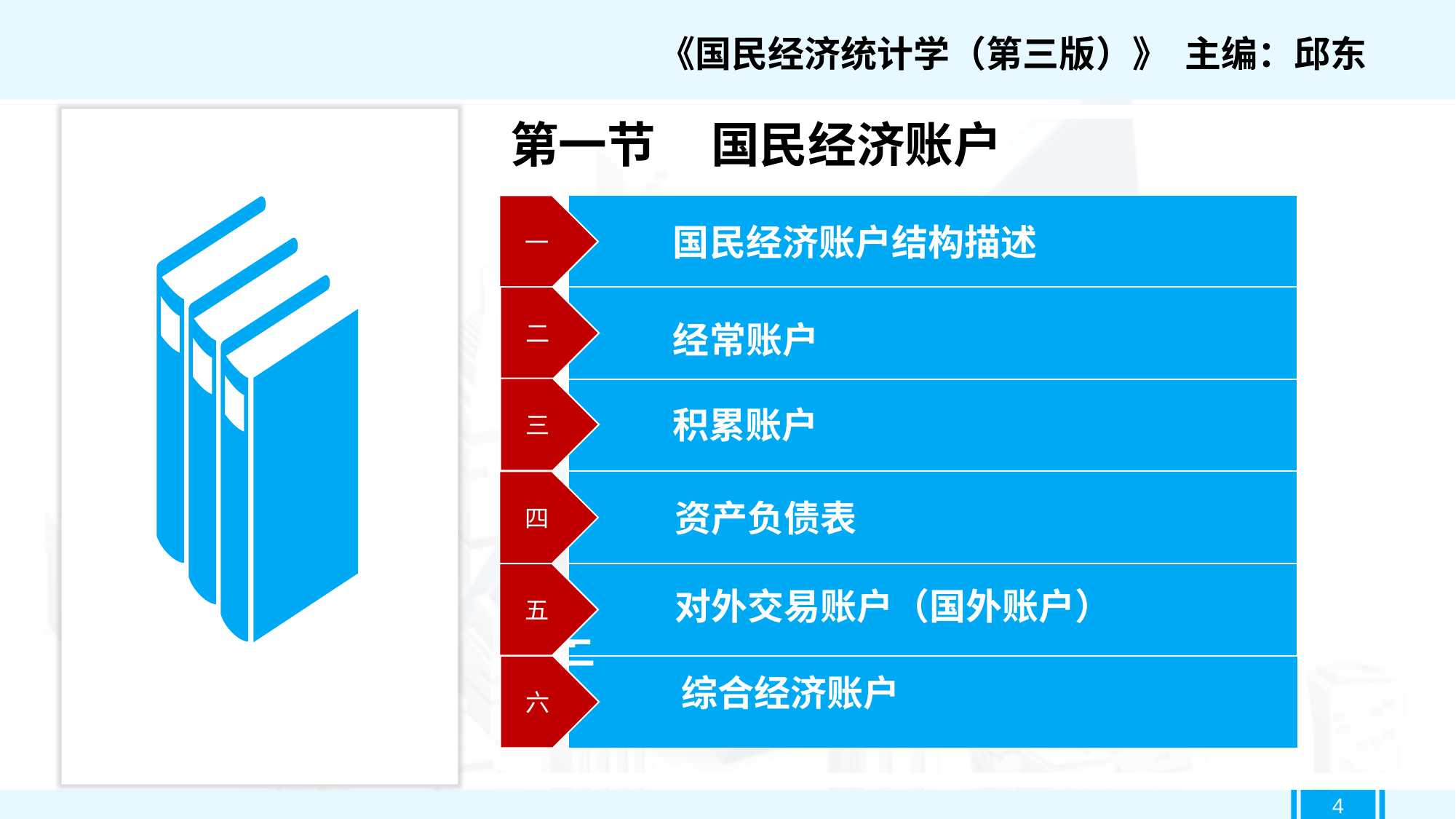

《国民经济统计学（第三版）》  主编：邱东

第一节     国民经济账户
一
一

国民经济账户结构描述
积累账户
二
二

经常账户
二
三

四

资产负债表
五

对外交易账户（国外账户）
六

综合经济账户
4